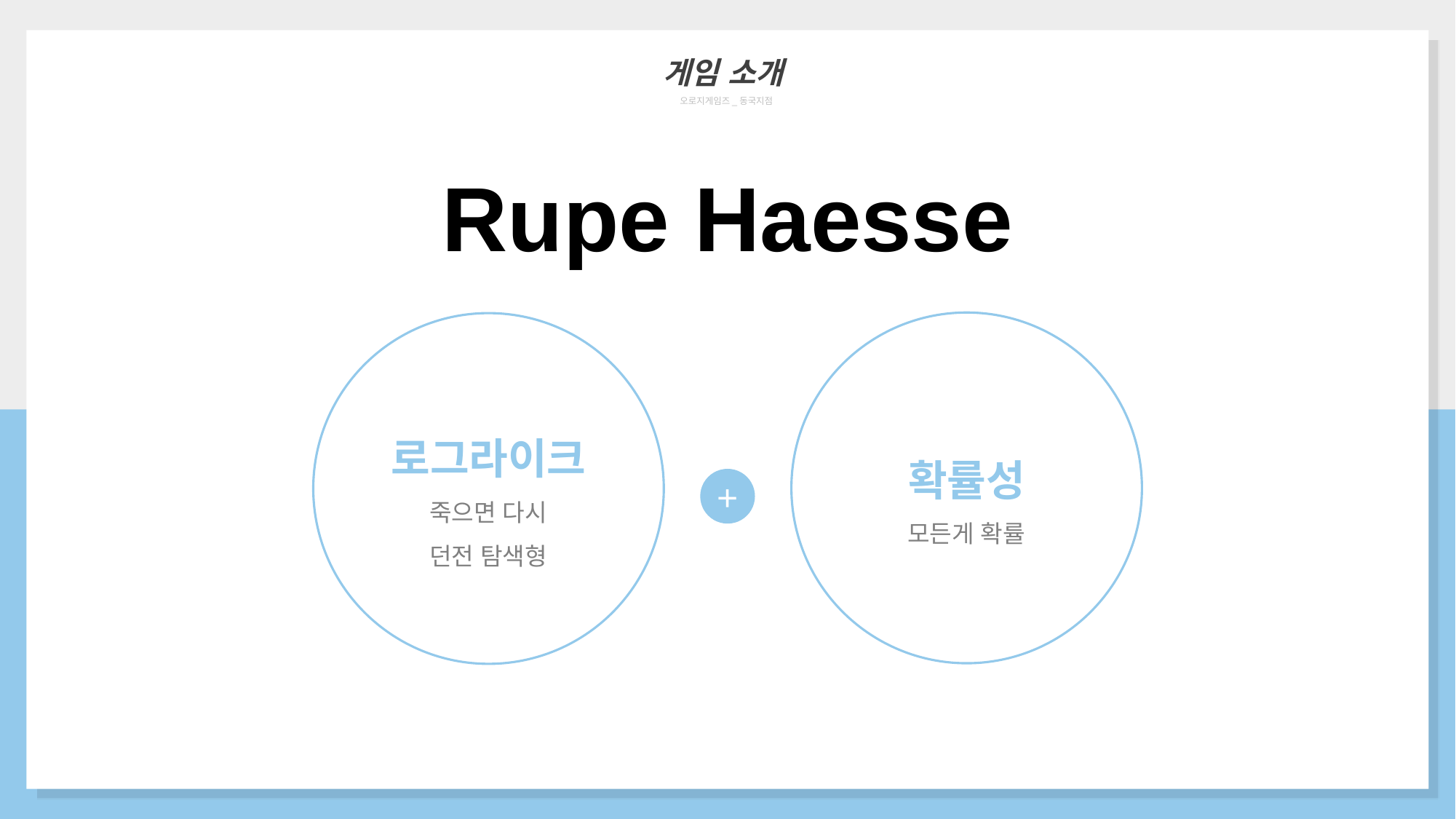

게임 소개
오로지게임즈_동국지점
Rupe Haesse
확률성
모든게 확률
로그라이크
죽으면 다시
던전 탐색형
+